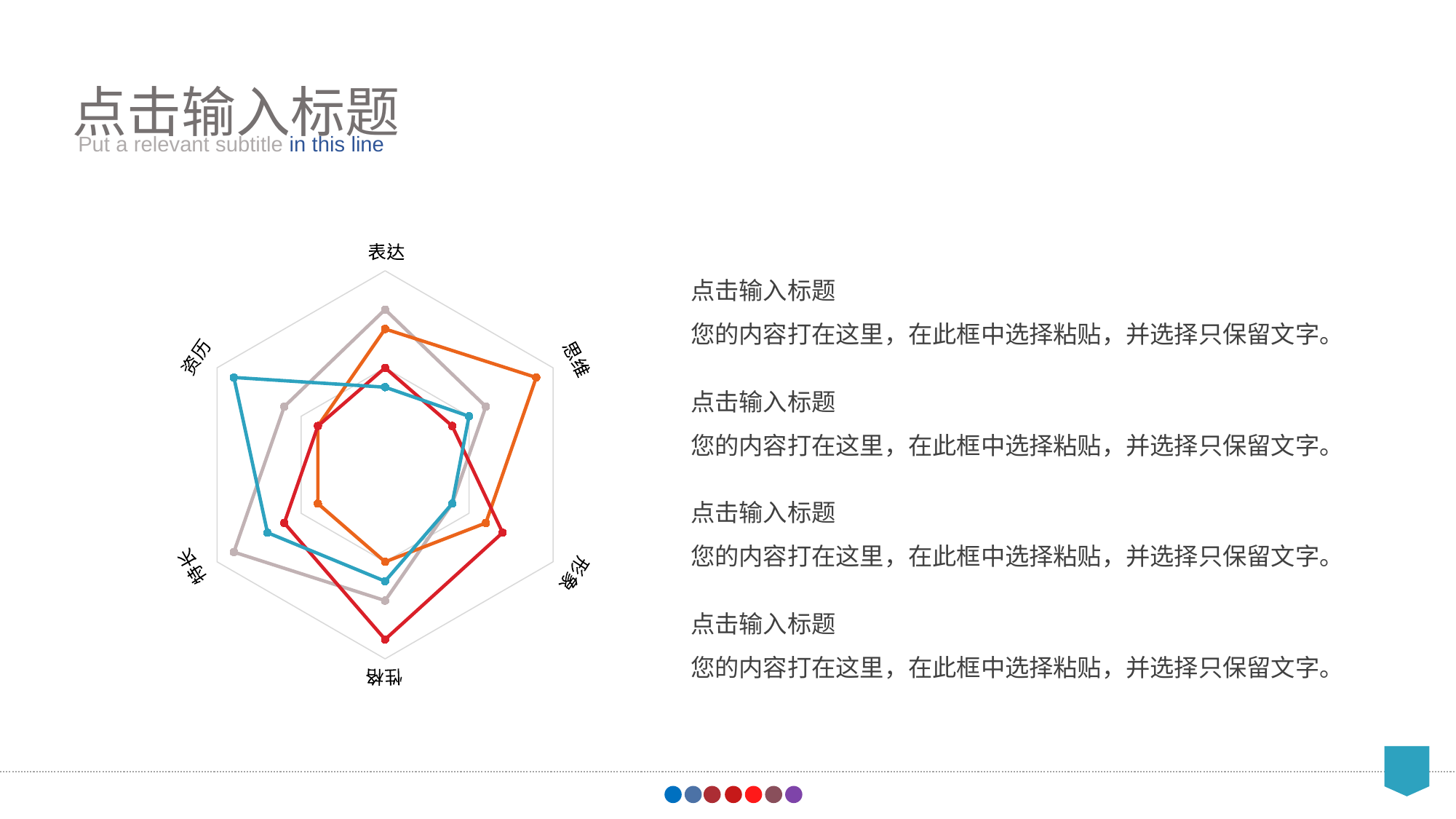

点击输入标题
Put a relevant subtitle in this line

### Chart

| Category | 列1 | 系列 1 | 系列 12 | 系列 2 |
|---|---|---|---|---|
| 能力 | 8.0 | 7.0 | 5.0 | 4.0 |
| 亲和 | 6.0 | 9.0 | 4.0 | 5.0 |
| 经验 | 4.0 | 6.0 | 7.0 | 4.0 |
| 专业 | 7.0 | 5.0 | 9.0 | 6.0 |
| 表达 | 9.0 | 4.0 | 6.0 | 7.0 |
| 形象 | 6.0 | 4.0 | 4.0 | 9.0 |
点击输入标题
您的内容打在这里，在此框中选择粘贴，并选择只保留文字。
点击输入标题
您的内容打在这里，在此框中选择粘贴，并选择只保留文字。
点击输入标题
您的内容打在这里，在此框中选择粘贴，并选择只保留文字。
点击输入标题
您的内容打在这里，在此框中选择粘贴，并选择只保留文字。